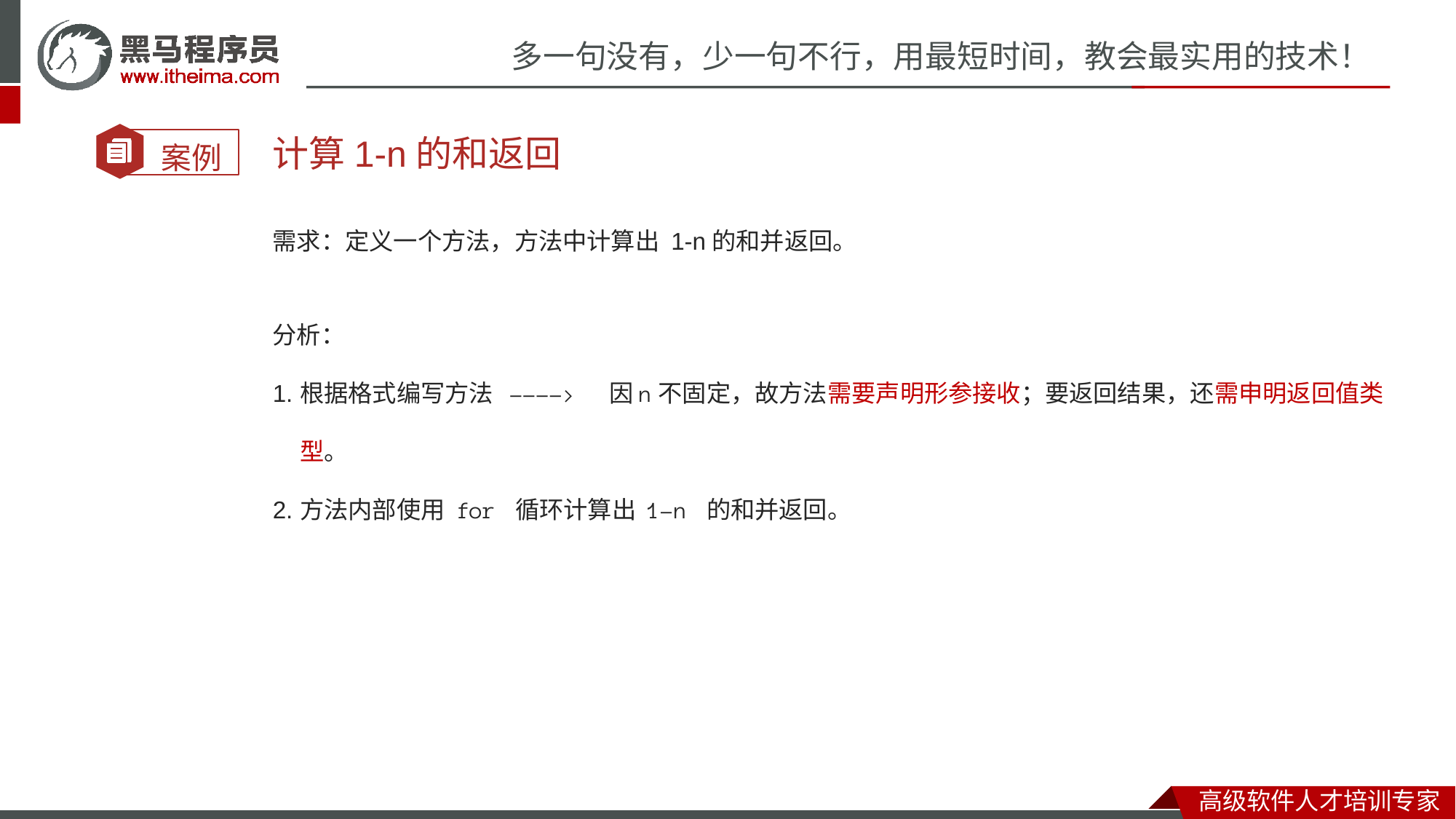

计算1-n的和返回
需求：定义一个方法，方法中计算出 1-n的和并返回。
分析：
根据格式编写方法  ---->  因n不固定，故方法需要声明形参接收；要返回结果，还需申明返回值类型。
方法内部使用 for 循环计算出 1-n 的和并返回。